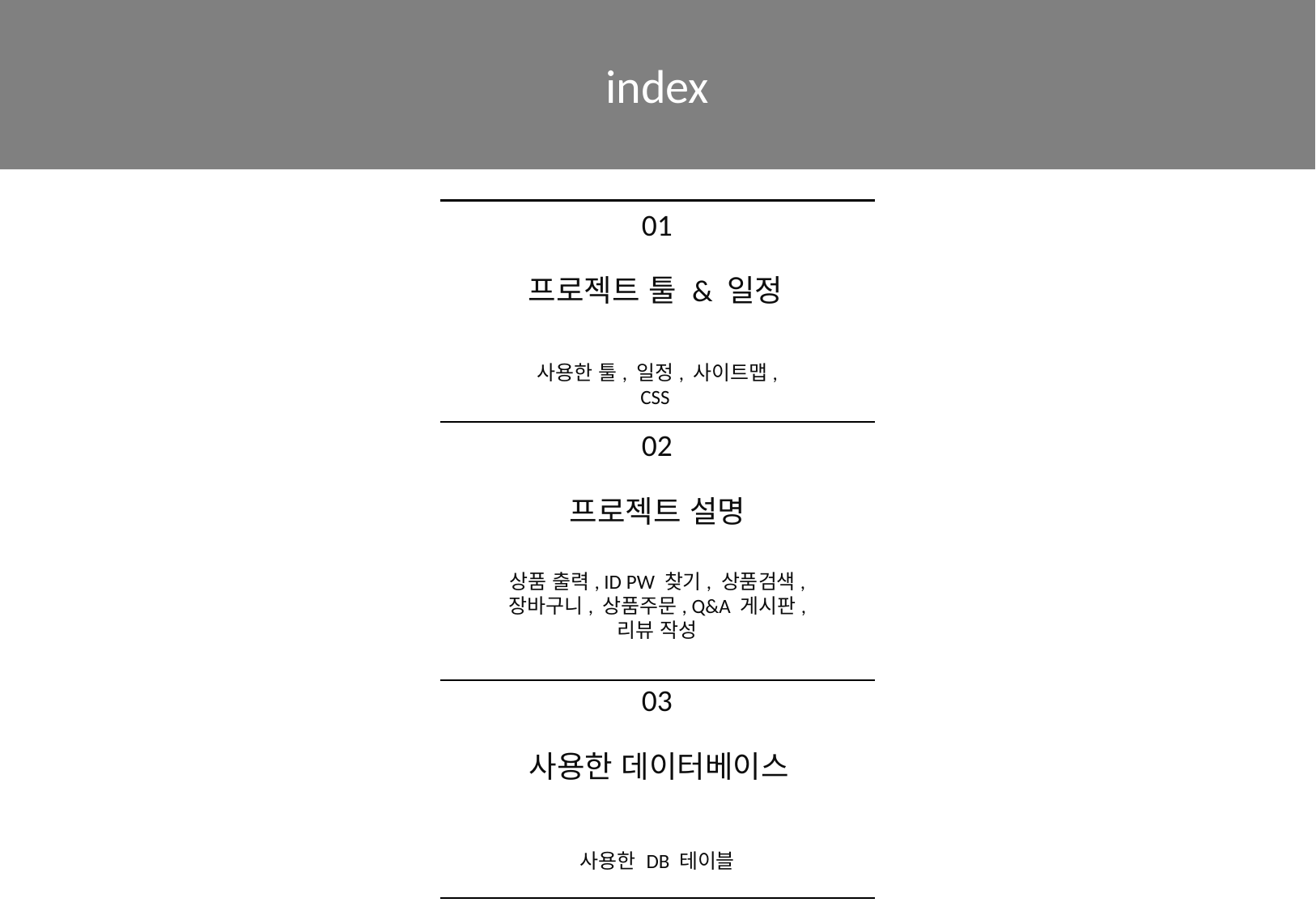

index
01
프로젝트 툴 & 일정
사용한 툴, 일정, 사이트맵,
CSS
02
프로젝트 설명
상품 출력, ID PW 찾기, 상품검색, 장바구니, 상품주문, Q&A 게시판, 리뷰 작성
03
사용한 데이터베이스
사용한 DB 테이블